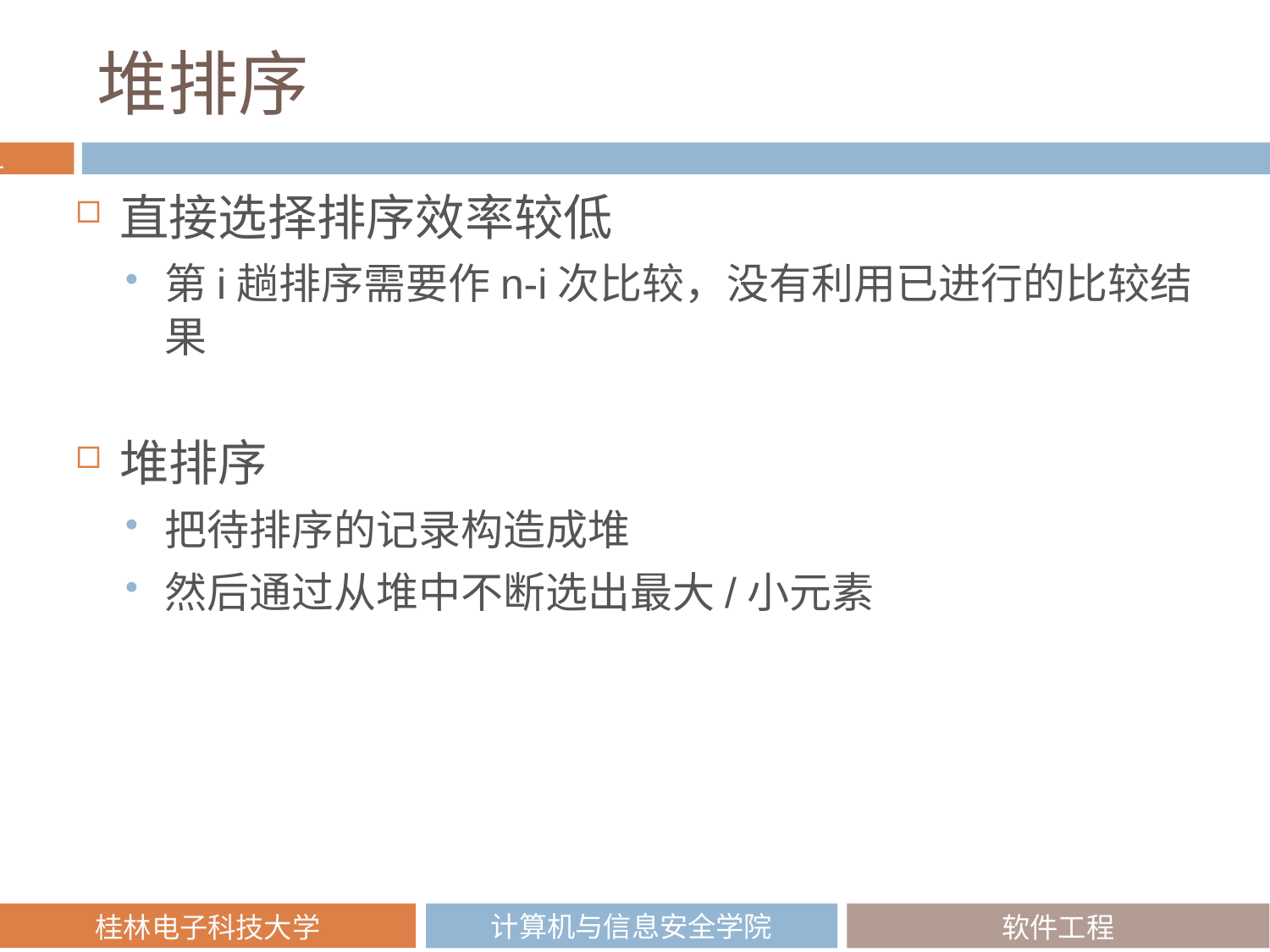

# 堆排序
直接选择排序效率较低
第i趟排序需要作n-i次比较，没有利用已进行的比较结果

堆排序
把待排序的记录构造成堆
然后通过从堆中不断选出最大/小元素